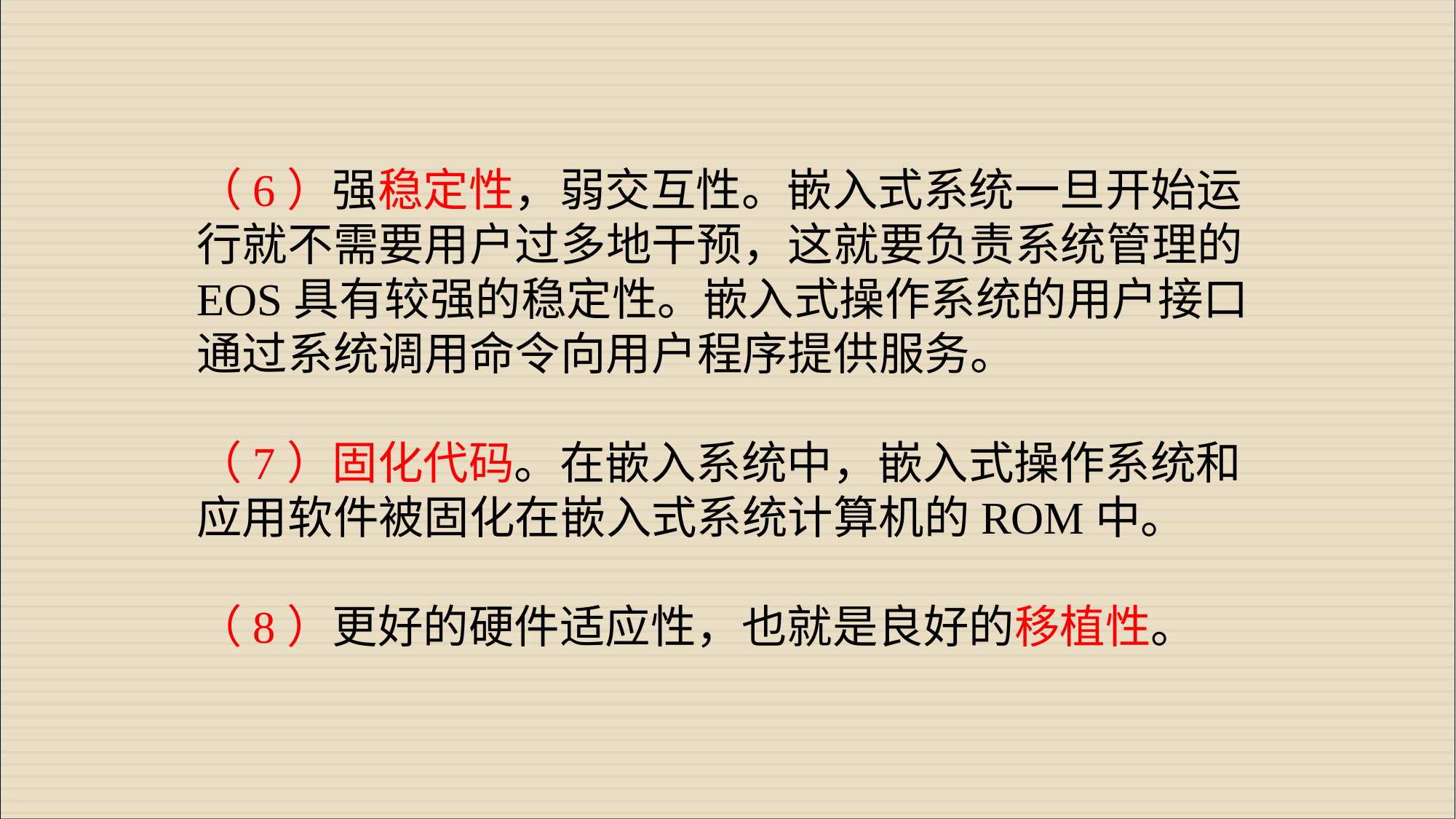

（6）强稳定性，弱交互性。嵌入式系统一旦开始运行就不需要用户过多地干预，这就要负责系统管理的EOS具有较强的稳定性。嵌入式操作系统的用户接口通过系统调用命令向用户程序提供服务。

（7）固化代码。在嵌入系统中，嵌入式操作系统和应用软件被固化在嵌入式系统计算机的ROM中。

（8）更好的硬件适应性，也就是良好的移植性。